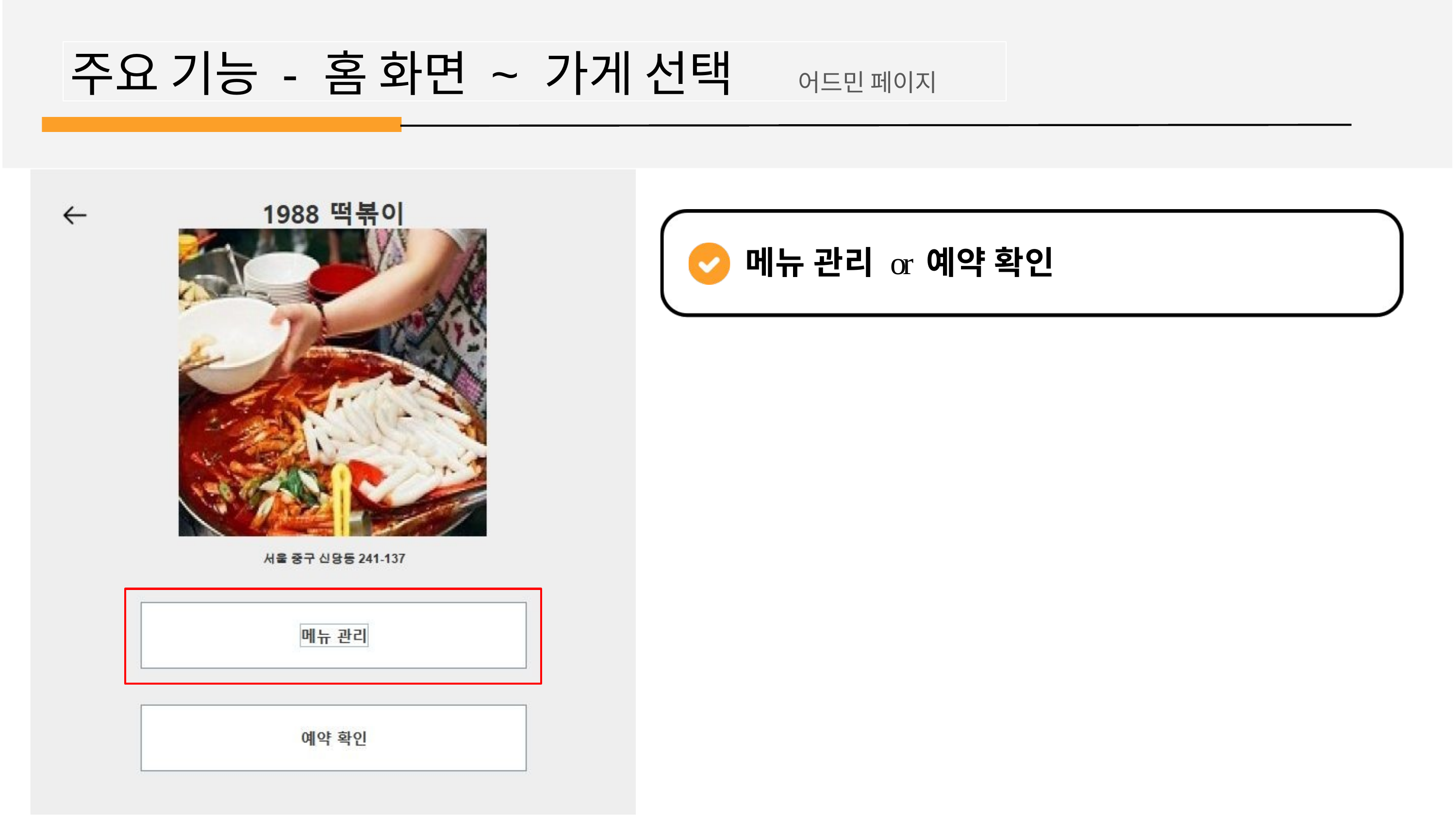

주요 기능 - 홈 화면 ~ 가게 선택	어드민 페이지

메뉴 관리 or 예약 확인